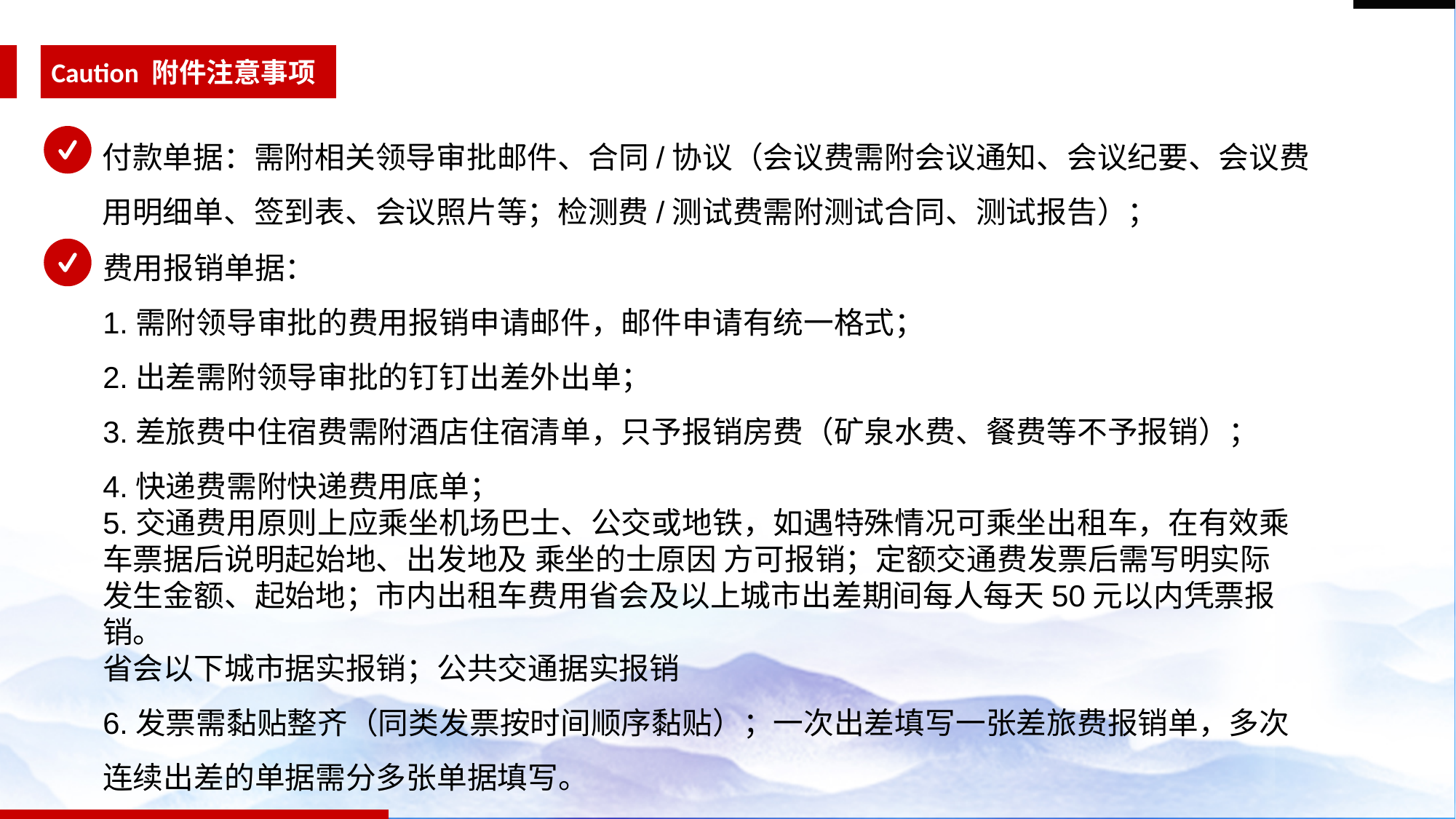

Caution 附件注意事项
付款单据：需附相关领导审批邮件、合同/协议（会议费需附会议通知、会议纪要、会议费用明细单、签到表、会议照片等；检测费/测试费需附测试合同、测试报告）；

费用报销单据：
1.需附领导审批的费用报销申请邮件，邮件申请有统一格式；
2.出差需附领导审批的钉钉出差外出单；
3.差旅费中住宿费需附酒店住宿清单，只予报销房费（矿泉水费、餐费等不予报销）；
4.快递费需附快递费用底单；
5.交通费用原则上应乘坐机场巴士、公交或地铁，如遇特殊情况可乘坐出租车，在有效乘车票据后说明起始地、出发地及 乘坐的士原因 方可报销；定额交通费发票后需写明实际发生金额、起始地；市内出租车费用省会及以上城市出差期间每人每天50元以内凭票报销。
省会以下城市据实报销；公共交通据实报销
6.发票需黏贴整齐（同类发票按时间顺序黏贴）；一次出差填写一张差旅费报销单，多次连续出差的单据需分多张单据填写。